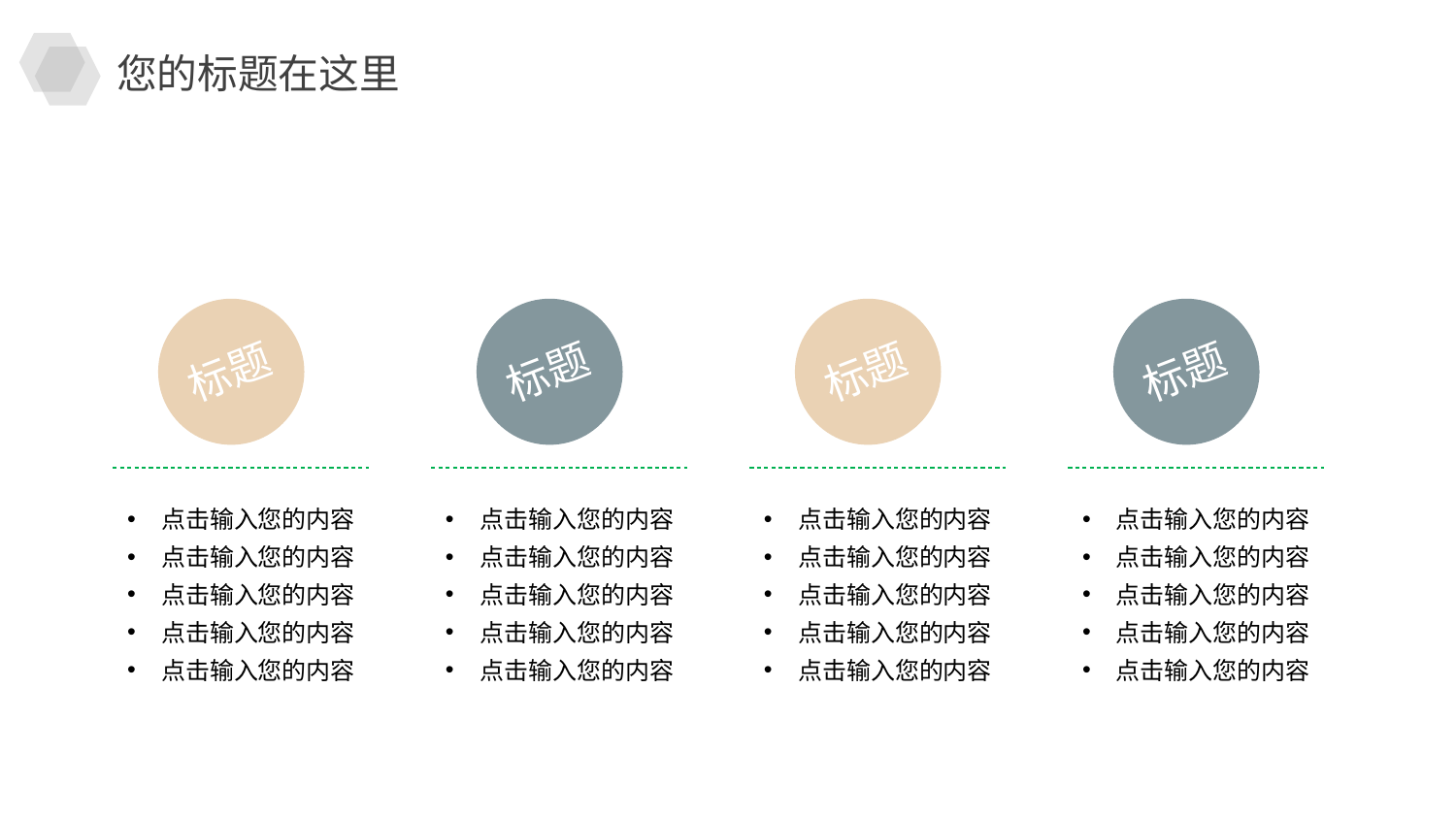

您的标题在这里

标题
标题
标题
标题
点击输入您的内容
点击输入您的内容
点击输入您的内容
点击输入您的内容
点击输入您的内容
点击输入您的内容
点击输入您的内容
点击输入您的内容
点击输入您的内容
点击输入您的内容
点击输入您的内容
点击输入您的内容
点击输入您的内容
点击输入您的内容
点击输入您的内容
点击输入您的内容
点击输入您的内容
点击输入您的内容
点击输入您的内容
点击输入您的内容